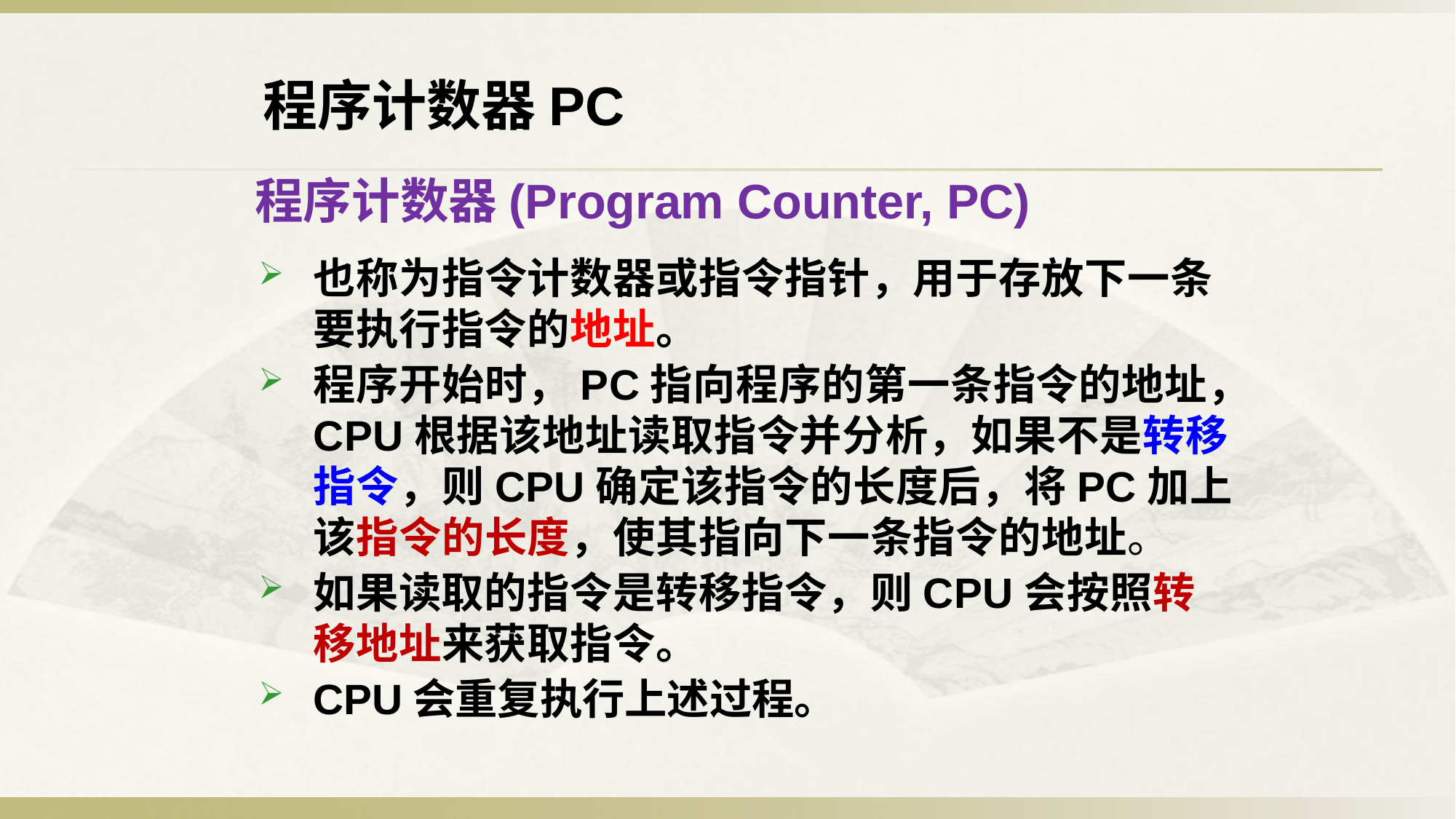

程序计数器PC
程序计数器(Program Counter, PC)
也称为指令计数器或指令指针，用于存放下一条要执行指令的地址。
程序开始时，PC指向程序的第一条指令的地址，CPU根据该地址读取指令并分析，如果不是转移指令，则CPU确定该指令的长度后，将PC加上该指令的长度，使其指向下一条指令的地址。
如果读取的指令是转移指令，则CPU会按照转移地址来获取指令。
CPU会重复执行上述过程。